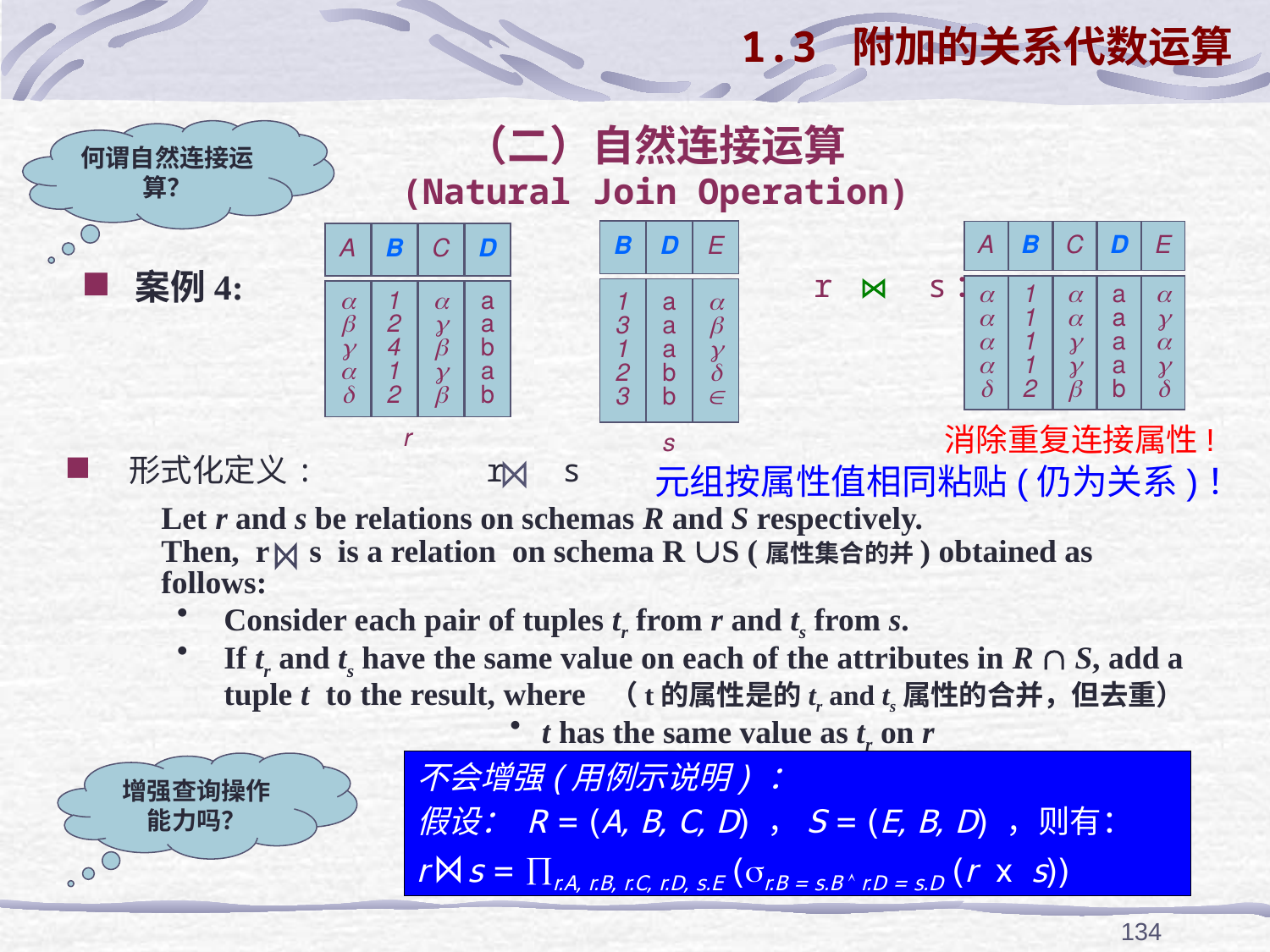

1.3 附加的关系代数运算
# （二）自然连接运算 (Natural Join Operation)
何谓自然连接运算？
B
D
E
1
3
1
2
3
a
a
a
b
b
α
β
γ
δ
∈
s
A
B
C
D
E
α
α
α
α
δ
1
1
1
1
2
α
α
γ
γ
β
a
a
a
a
b
α
γ
α
γ
δ
A
B
C
D
α
β
γ
α
δ
1
2
4
1
2
α
γ
β
γ
β
a
a
b
a
b
r
案例4:
 r     s：

消除重复连接属性!
   形式化定义:         r   s

元组按属性值相同粘贴(仍为关系)！
	Let r and s be relations on schemas R and S respectively.
Then,  r     s  is a relation  on schema R ∪S (属性集合的并) obtained as follows:
Consider each pair of tuples tr from r and ts from s.
If tr and ts have the same value on each of the attributes in R ∩ S, add a tuple t  to the result, where  （t的属性是的tr and ts属性的合并，但去重）
t has the same value as tr on r
t has the same value as ts on s

不会增强(用例示说明) ：
假设： R = (A, B, C, D) ，S = (E, B, D) ，则有：
r    s = ∏r.A, r.B, r.C, r.D, s.E (σr.B = s.B ∧ r.D = s.D (r  x  s))
增强查询操作能力吗？

134